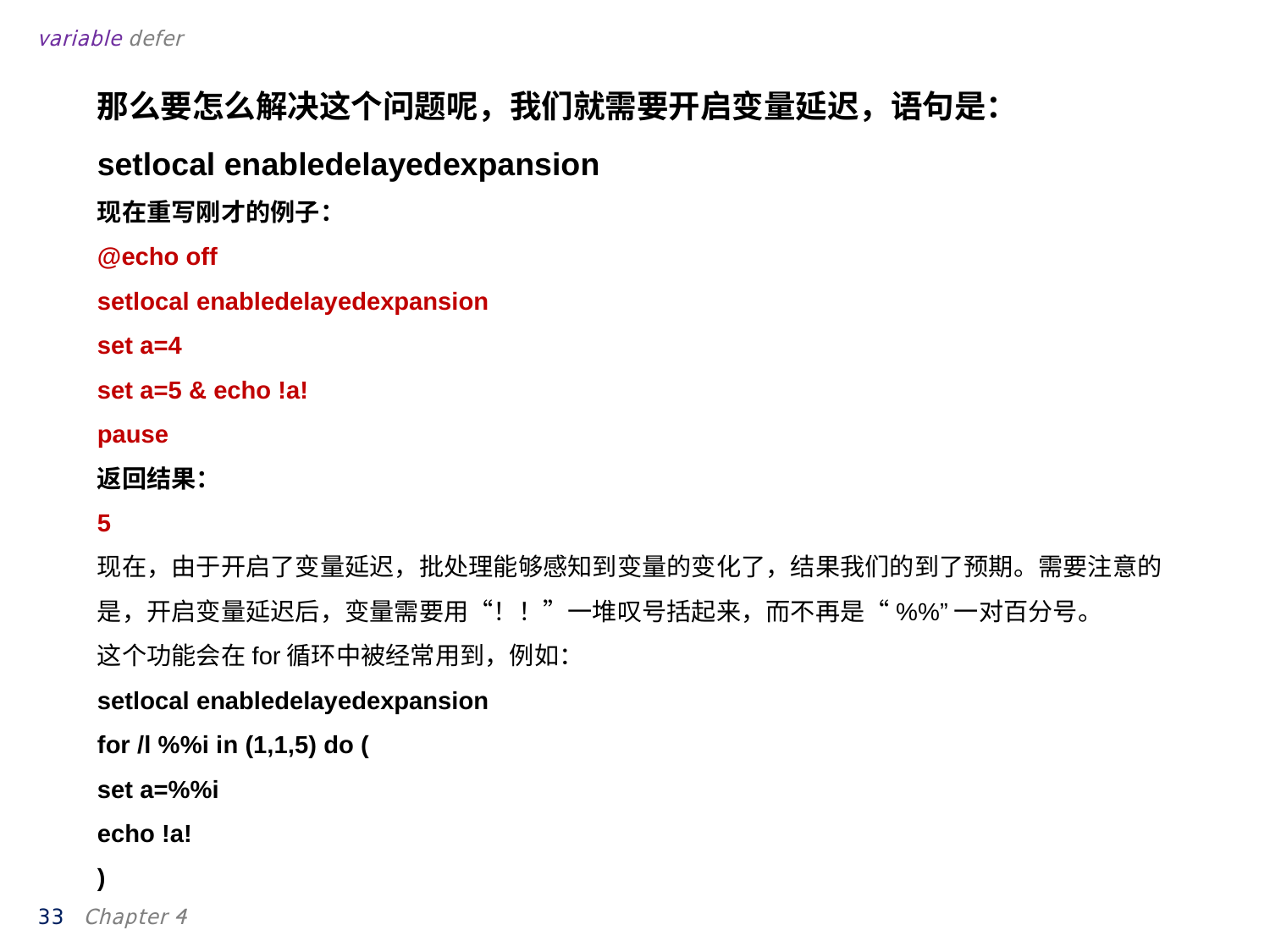

variable defer
那么要怎么解决这个问题呢，我们就需要开启变量延迟，语句是：
setlocal enabledelayedexpansion
现在重写刚才的例子：
@echo off
setlocal enabledelayedexpansion
set a=4
set a=5 & echo !a!
pause
返回结果：
5
现在，由于开启了变量延迟，批处理能够感知到变量的变化了，结果我们的到了预期。需要注意的是，开启变量延迟后，变量需要用“！！”一堆叹号括起来，而不再是“%%”一对百分号。
这个功能会在for循环中被经常用到，例如：
setlocal enabledelayedexpansion
for /l %%i in (1,1,5) do (
set a=%%i
echo !a!
)
33   Chapter 4